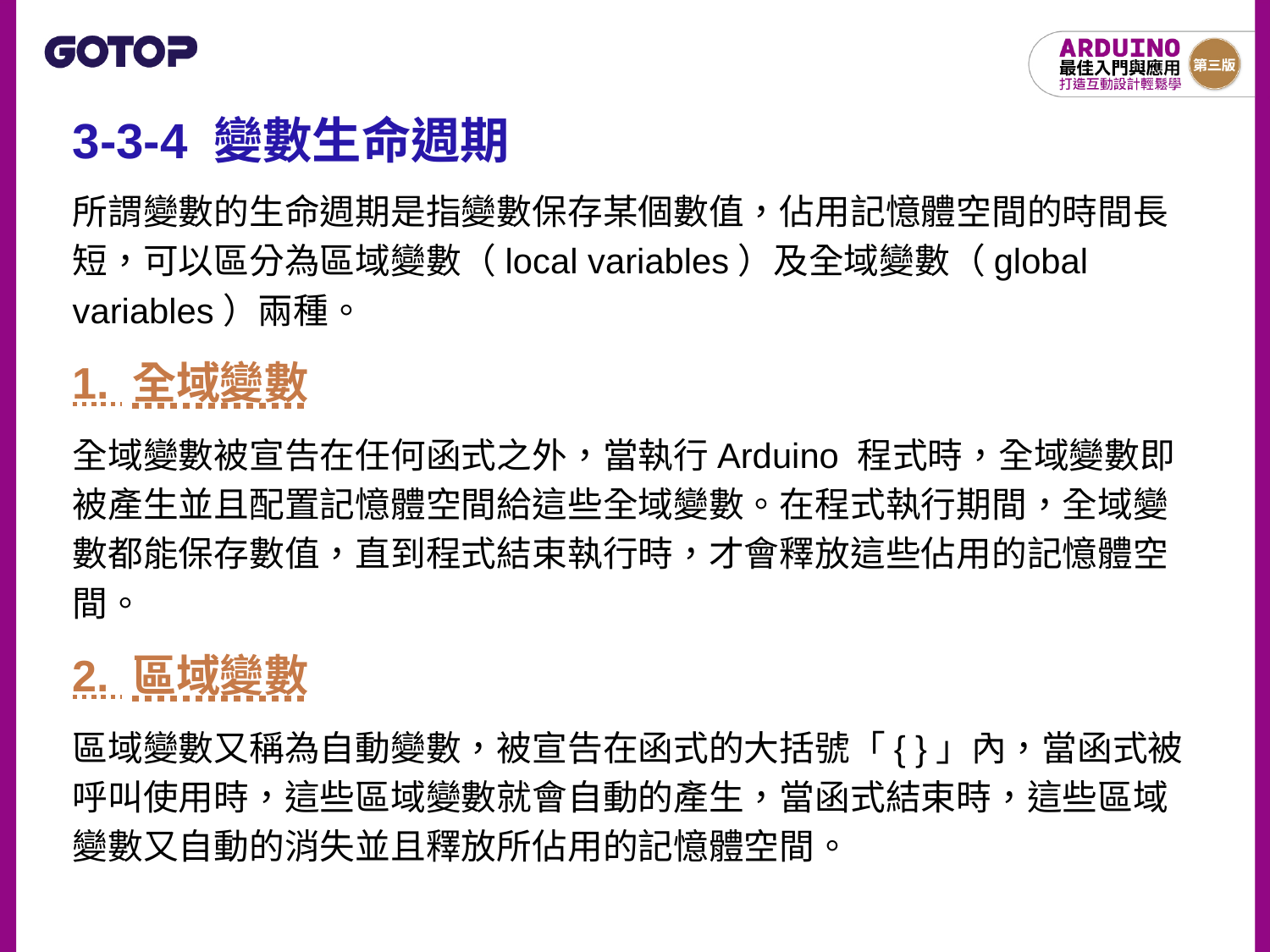

3-3-4 變數生命週期
所謂變數的生命週期是指變數保存某個數值，佔用記憶體空間的時間長短，可以區分為區域變數（local variables）及全域變數（global variables）兩種。
1. 全域變數
全域變數被宣告在任何函式之外，當執行Arduino 程式時，全域變數即被產生並且配置記憶體空間給這些全域變數。在程式執行期間，全域變數都能保存數值，直到程式結束執行時，才會釋放這些佔用的記憶體空間。
2. 區域變數
區域變數又稱為自動變數，被宣告在函式的大括號「{ }」內，當函式被呼叫使用時，這些區域變數就會自動的產生，當函式結束時，這些區域變數又自動的消失並且釋放所佔用的記憶體空間。